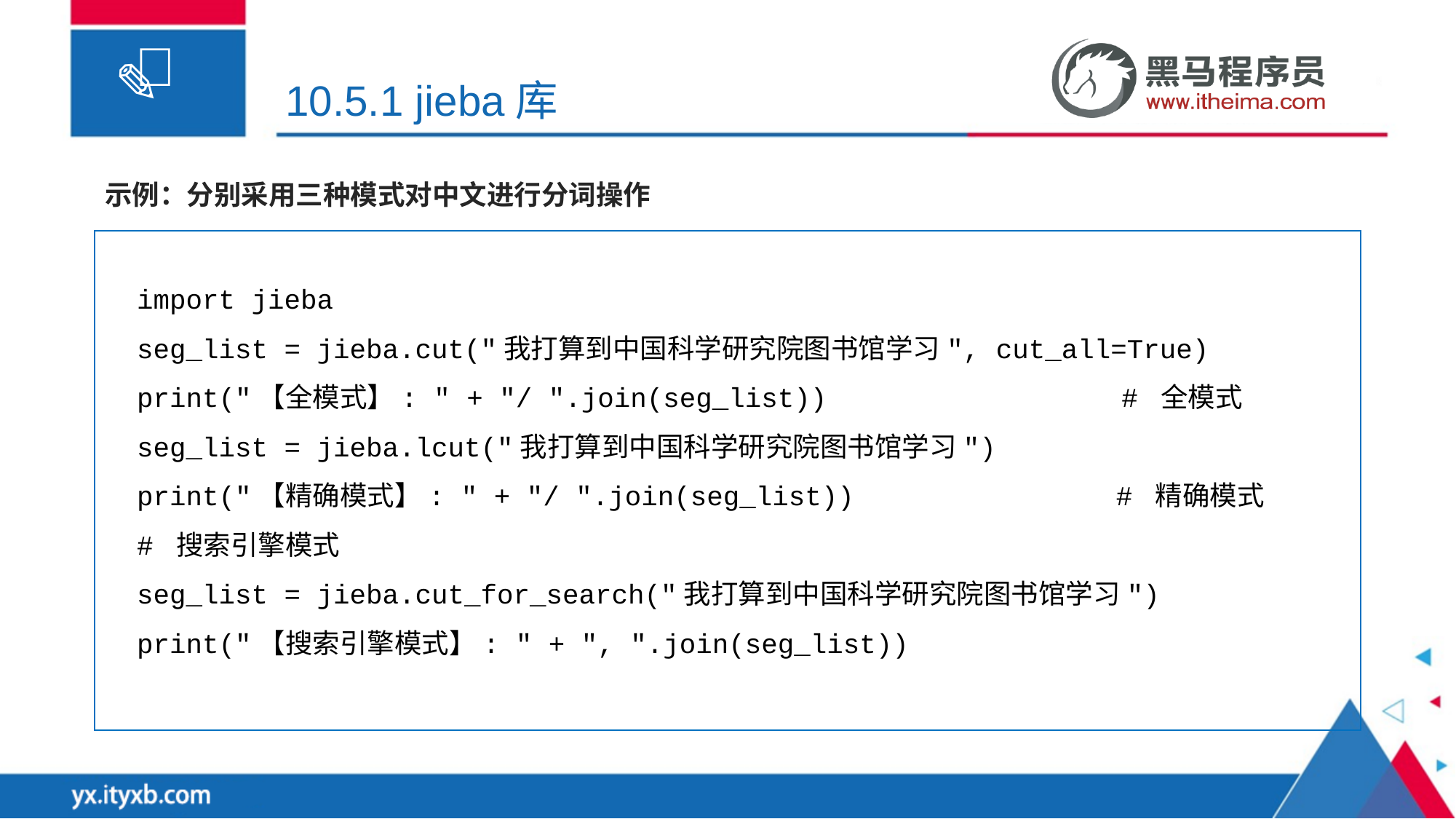

# 10.5.1 jieba库
示例：分别采用三种模式对中文进行分词操作

import jieba
seg_list = jieba.cut("我打算到中国科学研究院图书馆学习", cut_all=True)
print("【全模式】: " + "/ ".join(seg_list))                  # 全模式
seg_list = jieba.lcut("我打算到中国科学研究院图书馆学习")
print("【精确模式】: " + "/ ".join(seg_list))                # 精确模式
# 搜索引擎模式
seg_list = jieba.cut_for_search("我打算到中国科学研究院图书馆学习")
print("【搜索引擎模式】: " + ", ".join(seg_list))